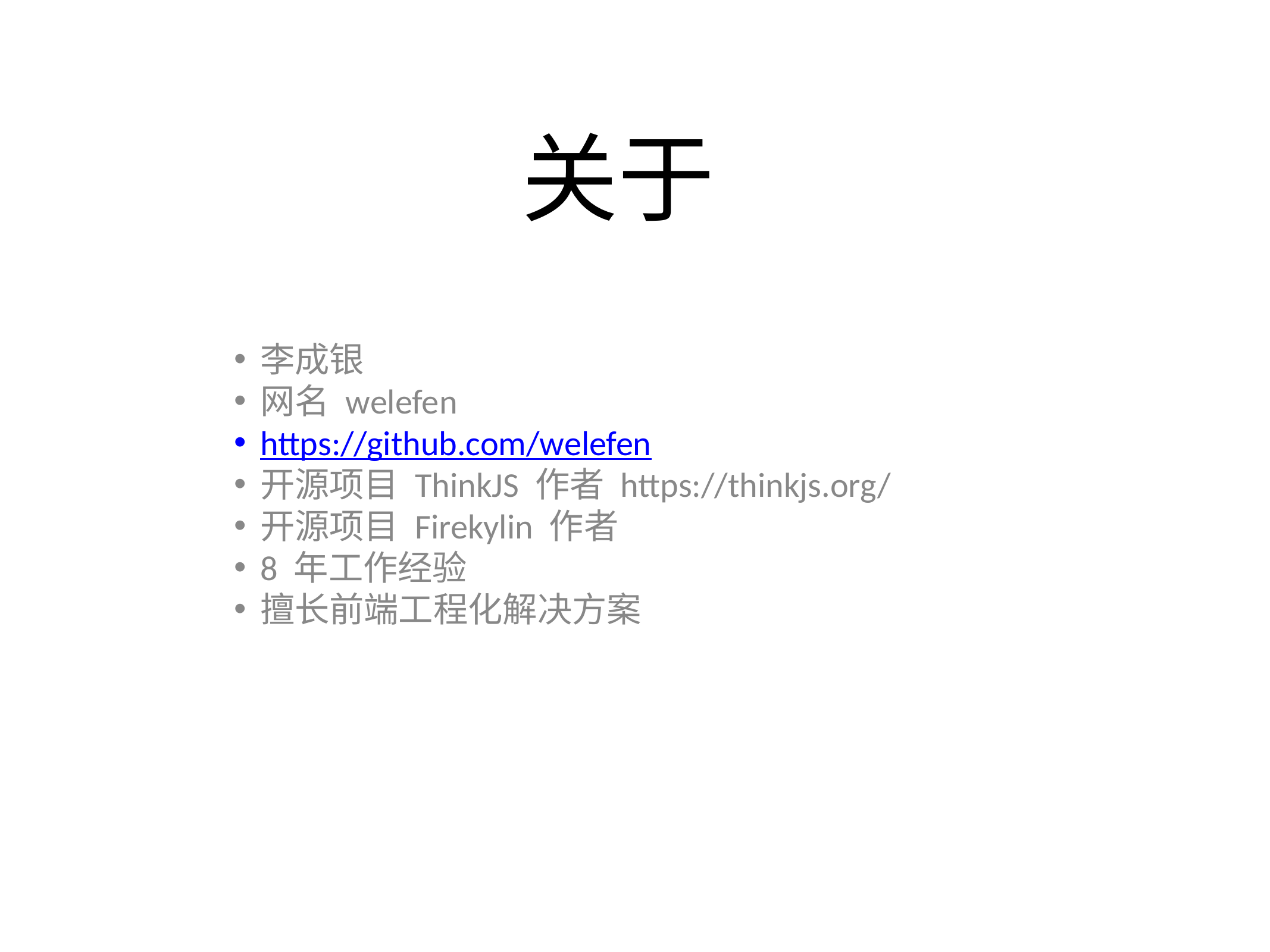

# 关于
李成银
网名 welefen
https://github.com/welefen
开源项目 ThinkJS 作者 https://thinkjs.org/
开源项目 Firekylin 作者
8 年工作经验
擅长前端工程化解决方案